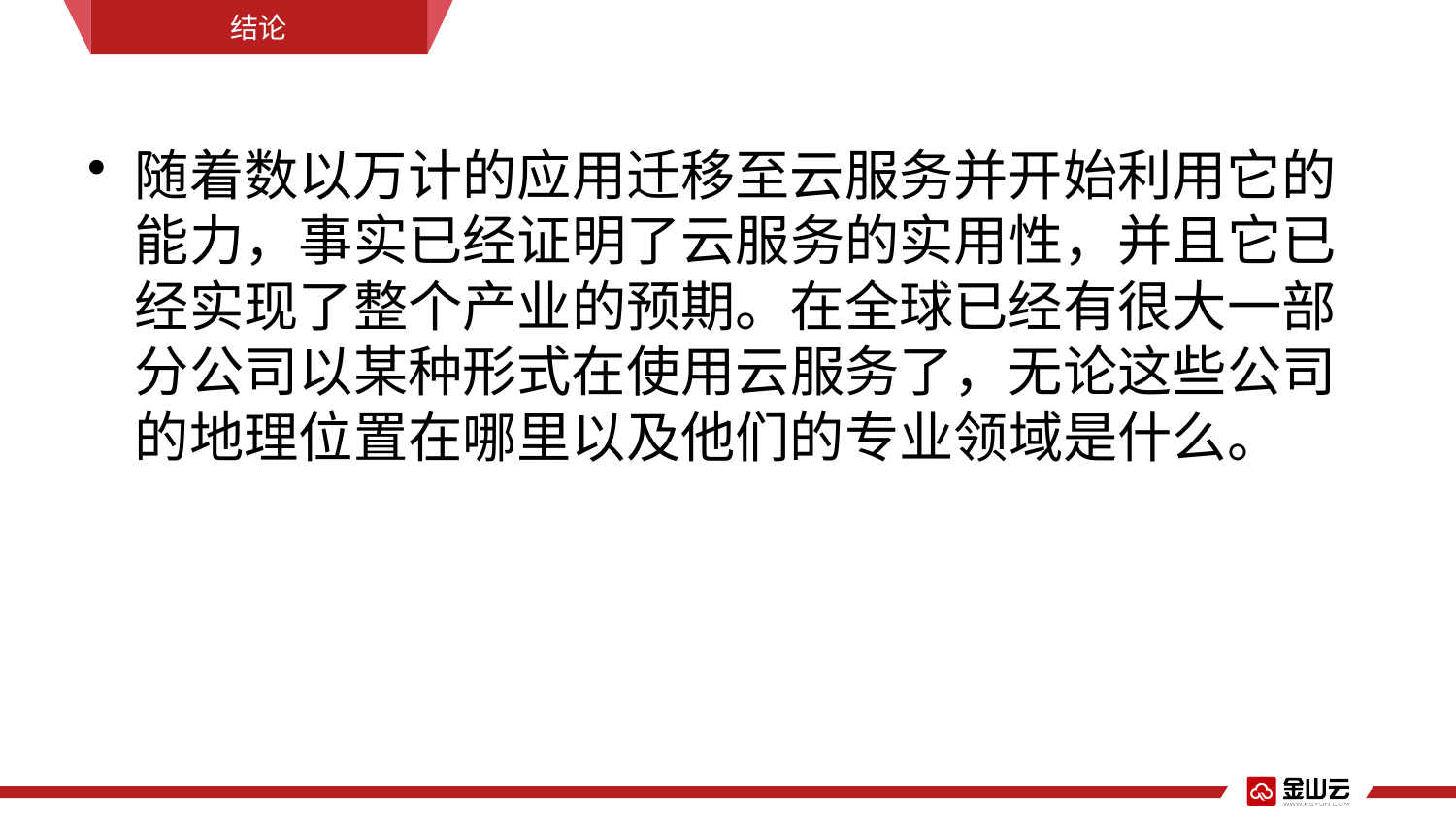

结论
随着数以万计的应用迁移至云服务并开始利用它的能力，事实已经证明了云服务的实用性，并且它已经实现了整个产业的预期。在全球已经有很大一部分公司以某种形式在使用云服务了，无论这些公司的地理位置在哪里以及他们的专业领域是什么。